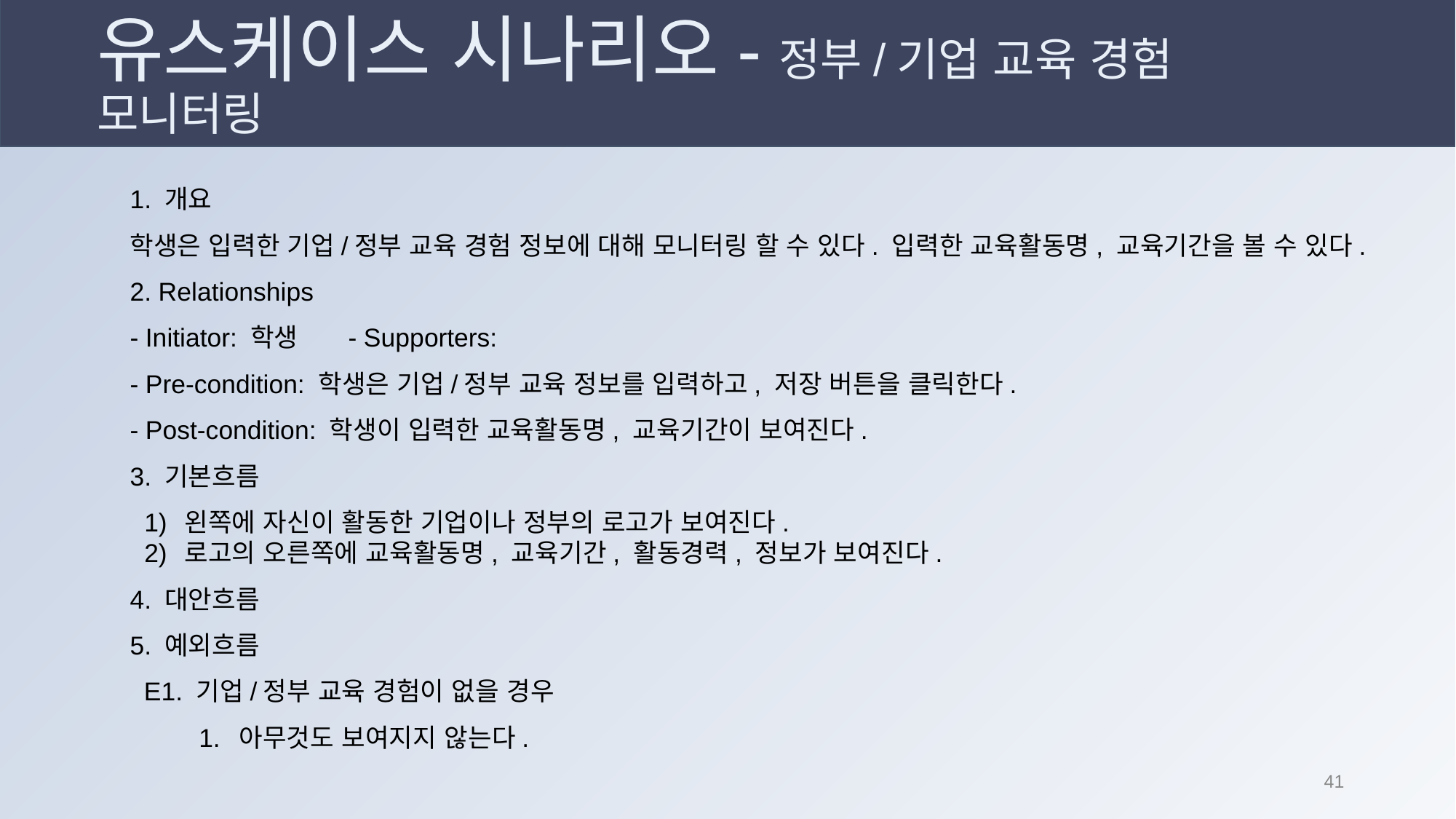

# 유스케이스 시나리오-정부/기업 교육 경험 모니터링

1. 개요
학생은 입력한 기업/정부 교육 경험 정보에 대해 모니터링 할 수 있다. 입력한 교육활동명, 교육기간을 볼 수 있다.
2. Relationships
- Initiator: 학생	- Supporters:
- Pre-condition: 학생은 기업/정부 교육 정보를 입력하고, 저장 버튼을 클릭한다.
- Post-condition: 학생이 입력한 교육활동명, 교육기간이 보여진다.
3. 기본흐름
왼쪽에 자신이 활동한 기업이나 정부의 로고가 보여진다.
로고의 오른쪽에 교육활동명, 교육기간, 활동경력, 정보가 보여진다.
4. 대안흐름
5. 예외흐름
  E1. 기업/정부 교육 경험이 없을 경우
아무것도 보여지지 않는다.

41